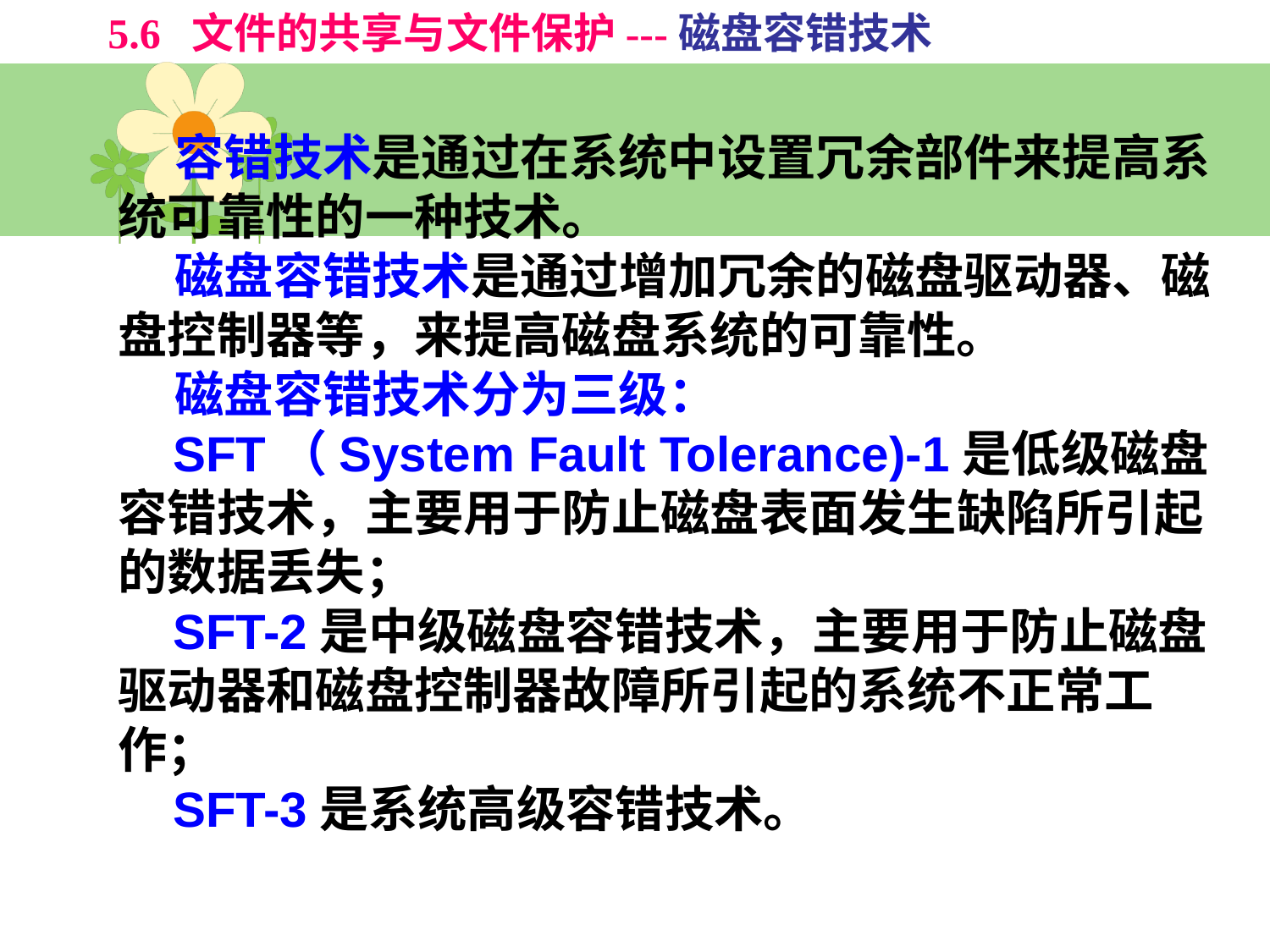

5.6  文件的共享与文件保护---磁盘容错技术
    容错技术是通过在系统中设置冗余部件来提高系统可靠性的一种技术。
    磁盘容错技术是通过增加冗余的磁盘驱动器、磁盘控制器等，来提高磁盘系统的可靠性。
    磁盘容错技术分为三级：
    SFT（System Fault Tolerance)-1是低级磁盘容错技术，主要用于防止磁盘表面发生缺陷所引起的数据丢失；
    SFT-2是中级磁盘容错技术，主要用于防止磁盘驱动器和磁盘控制器故障所引起的系统不正常工作；
    SFT-3是系统高级容错技术。